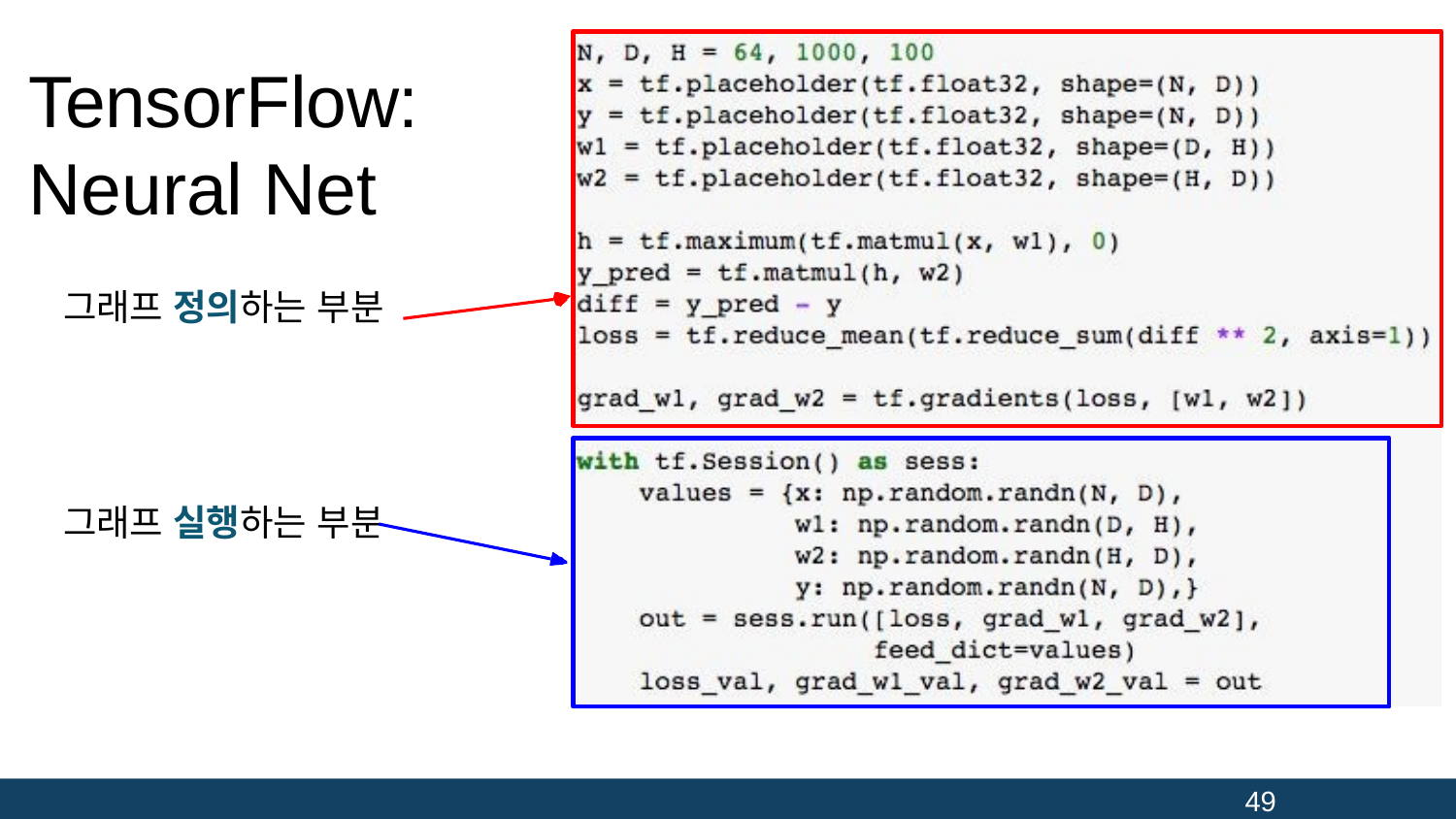

# TensorFlow:  Neural Net

그래프 정의하는 부분

그래프 실행하는 부분